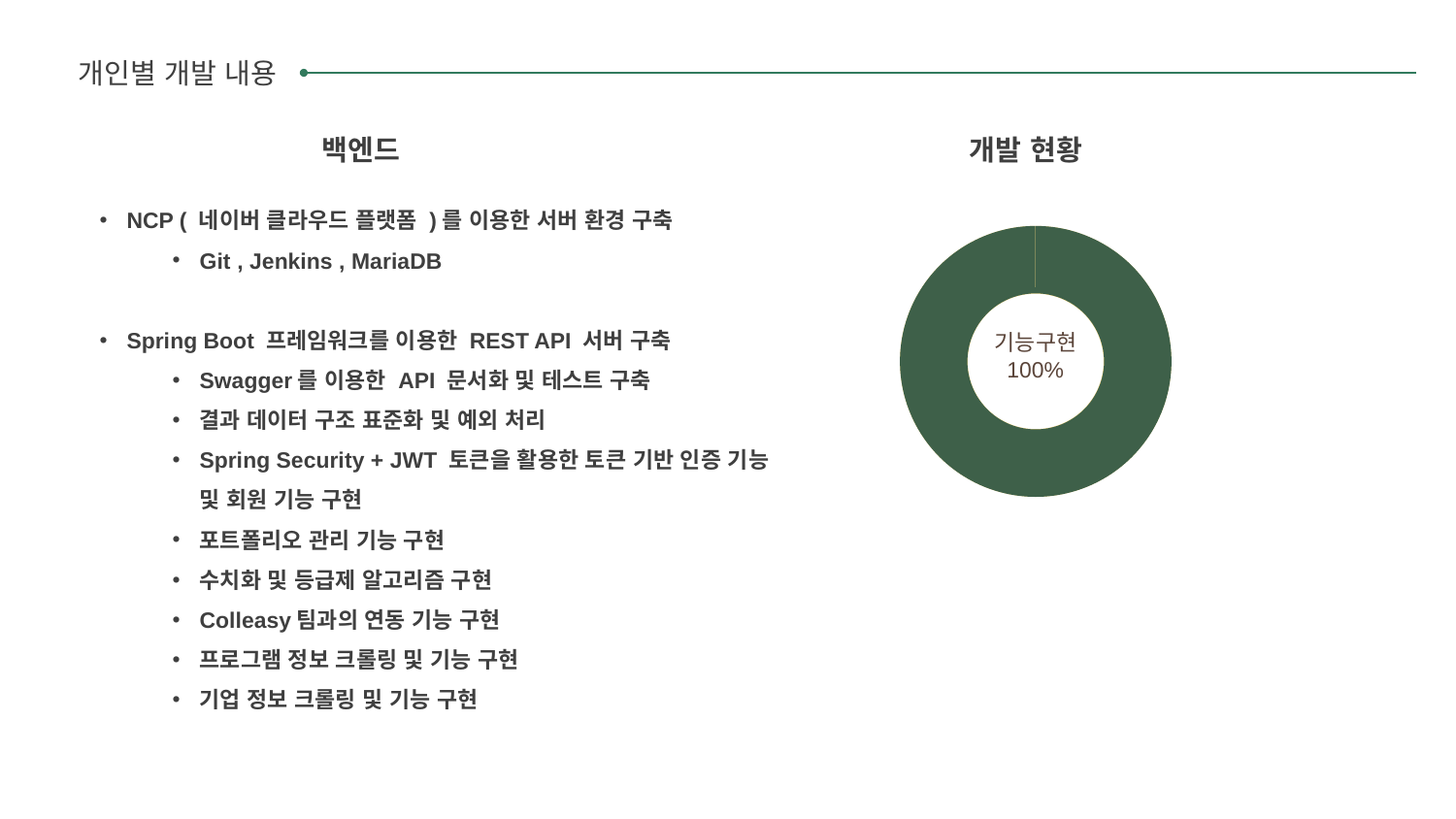

개인별 개발 내용
백엔드
개발 현황

NCP ( 네이버 클라우드 플랫폼 )를 이용한 서버 환경 구축
Git , Jenkins , MariaDB

Spring Boot 프레임워크를 이용한 REST API 서버 구축
Swagger를 이용한 API 문서화 및 테스트 구축
결과 데이터 구조 표준화 및 예외 처리
Spring Security + JWT 토큰을 활용한 토큰 기반 인증 기능 및 회원 기능 구현
포트폴리오 관리 기능 구현
수치화 및 등급제 알고리즘 구현
Colleasy팀과의 연동 기능 구현
프로그램 정보 크롤링 및 기능 구현
기업 정보 크롤링 및 기능 구현

기능구현
100%